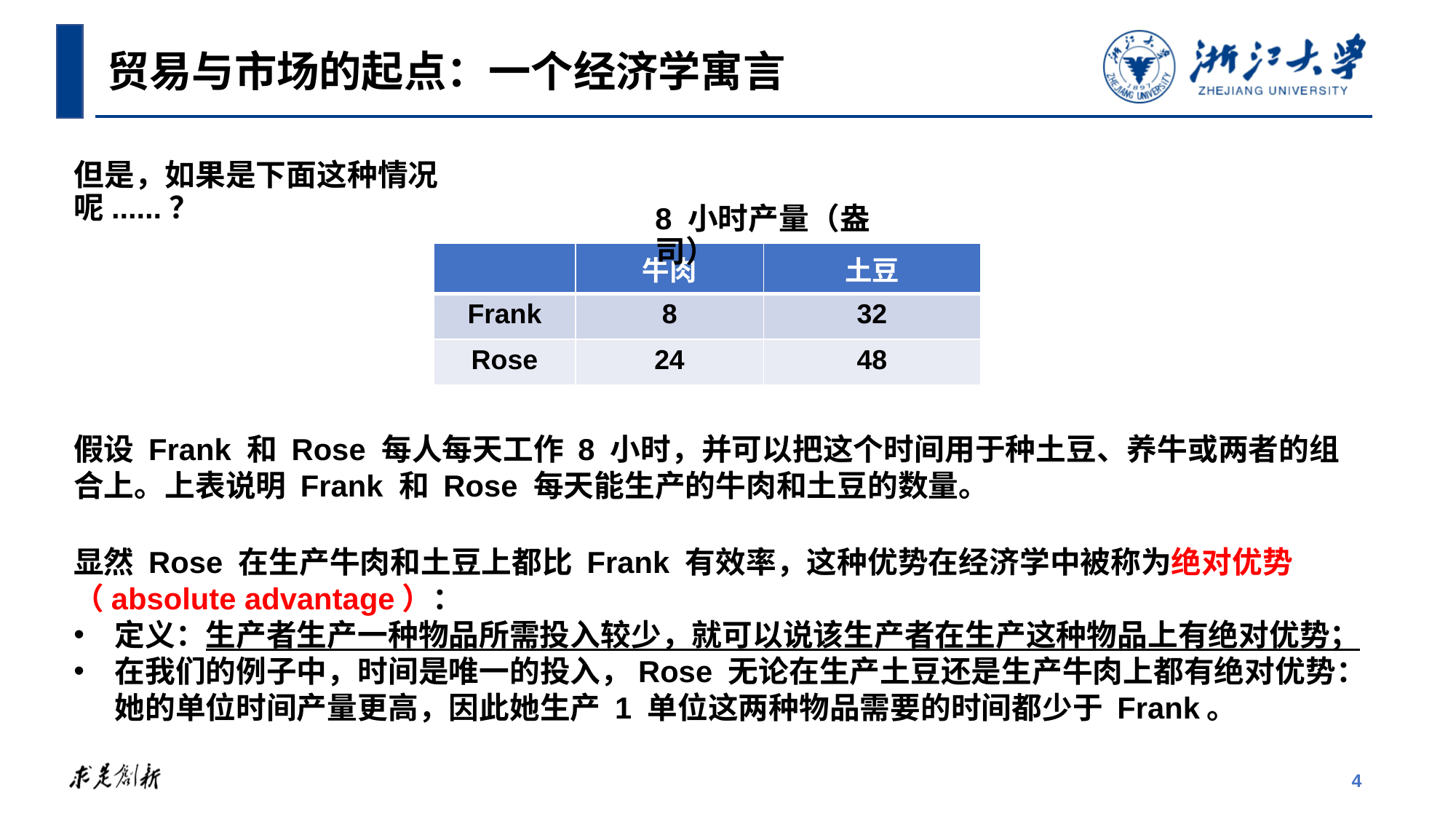

贸易与市场的起点：一个经济学寓言
但是，如果是下面这种情况呢......？
8 小时产量（盎司）
|  | 牛肉 | 土豆 |
| --- | --- | --- |
| Frank | 8 | 32 |
| Rose | 24 | 48 |
假设 Frank 和 Rose 每人每天工作 8 小时，并可以把这个时间用于种土豆、养牛或两者的组合上。上表说明 Frank 和 Rose 每天能生产的牛肉和土豆的数量。
显然 Rose 在生产牛肉和土豆上都比 Frank 有效率，这种优势在经济学中被称为绝对优势（absolute advantage）：
定义：生产者生产一种物品所需投入较少，就可以说该生产者在生产这种物品上有绝对优势；
在我们的例子中，时间是唯一的投入，Rose 无论在生产土豆还是生产牛肉上都有绝对优势：她的单位时间产量更高，因此她生产 1 单位这两种物品需要的时间都少于 Frank。
4